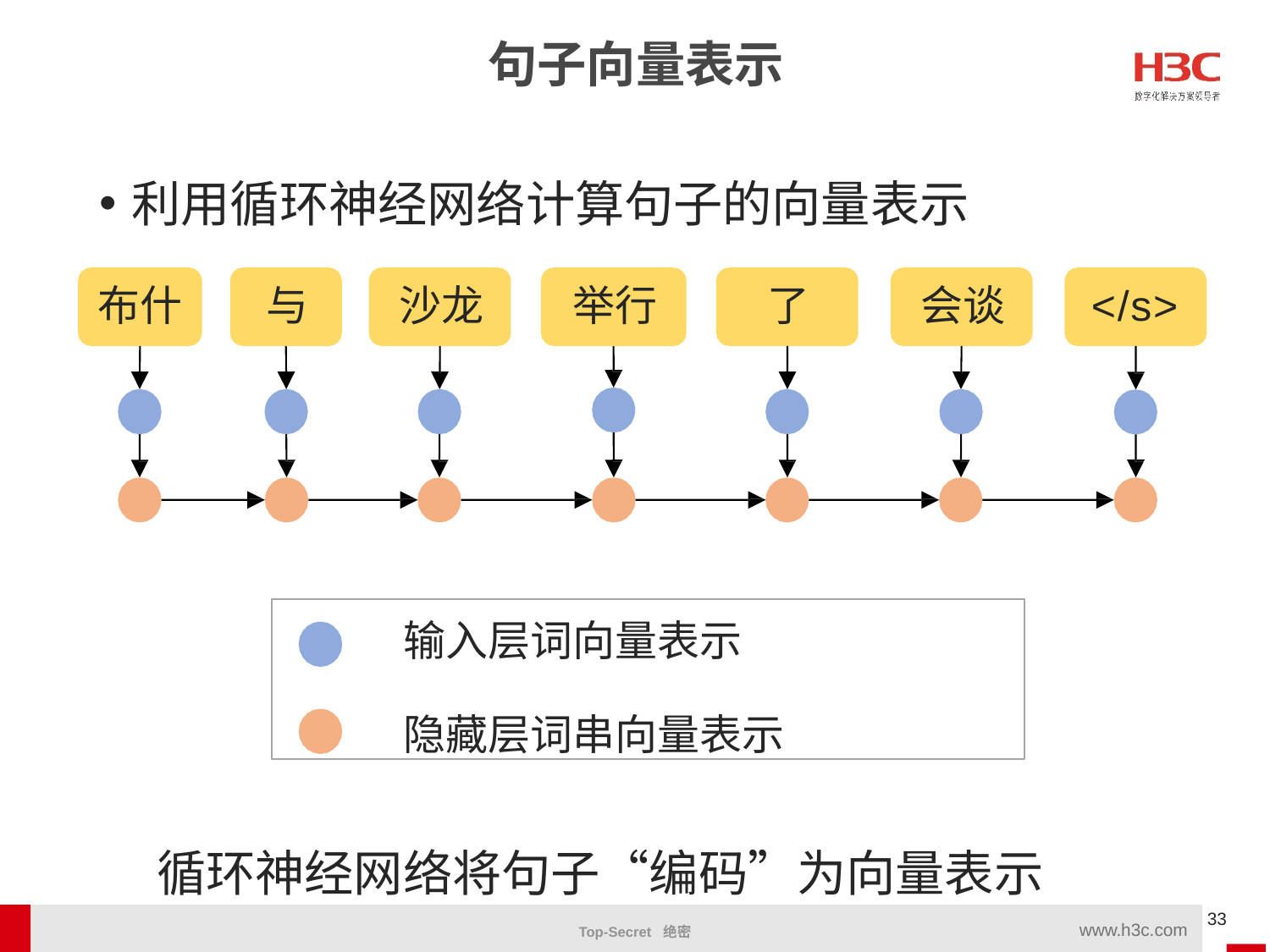

句子向量表示
利用循环神经网络计算句子的向量表示
布什	与	沙龙	举行	了	会谈

</s>

输入层词向量表示

隐藏层词串向量表示

循环神经网络将句子“编码”为向量表示